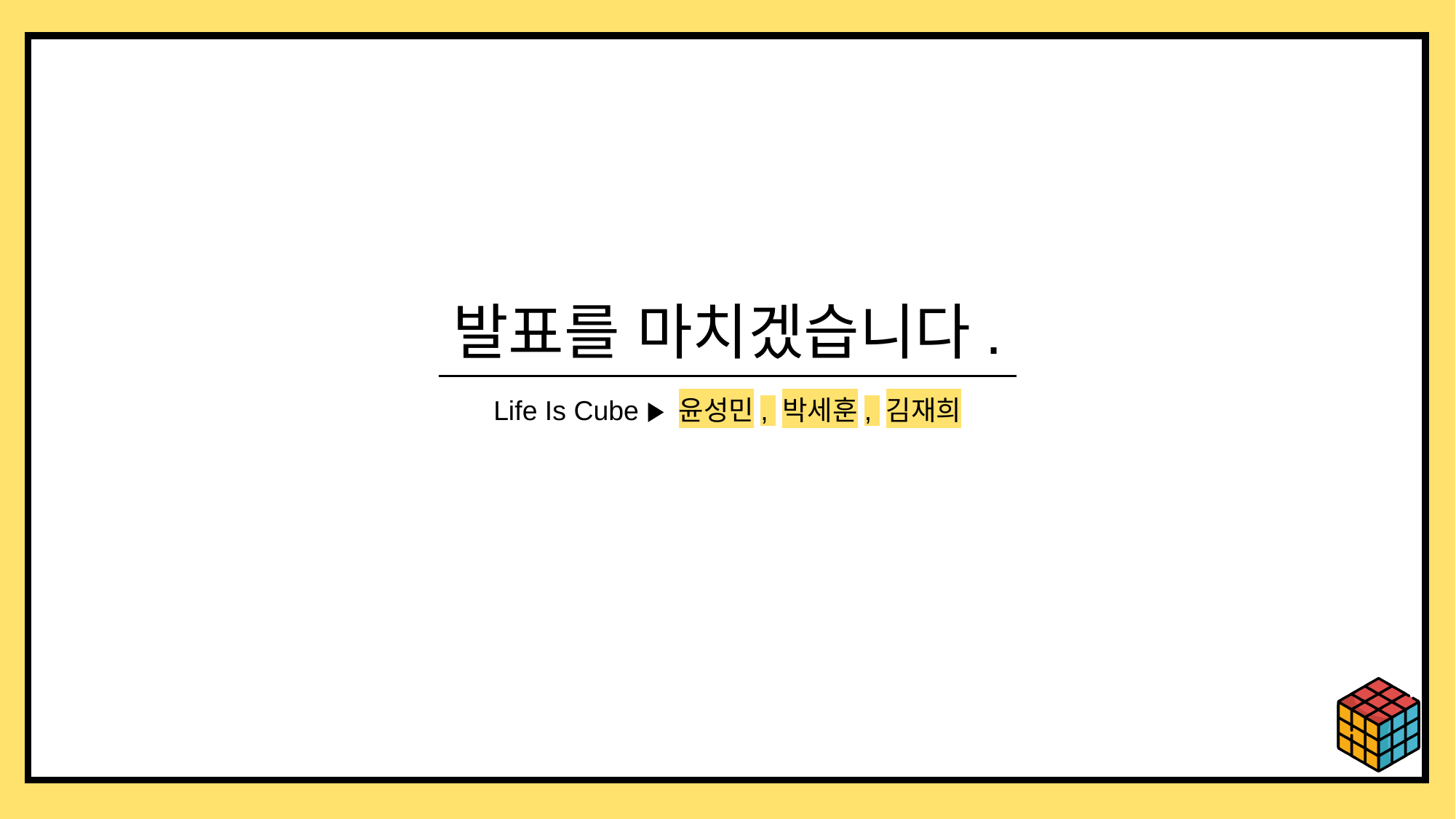

발표를 마치겠습니다.
Life Is Cube ▶ 윤성민, 박세훈, 김재희